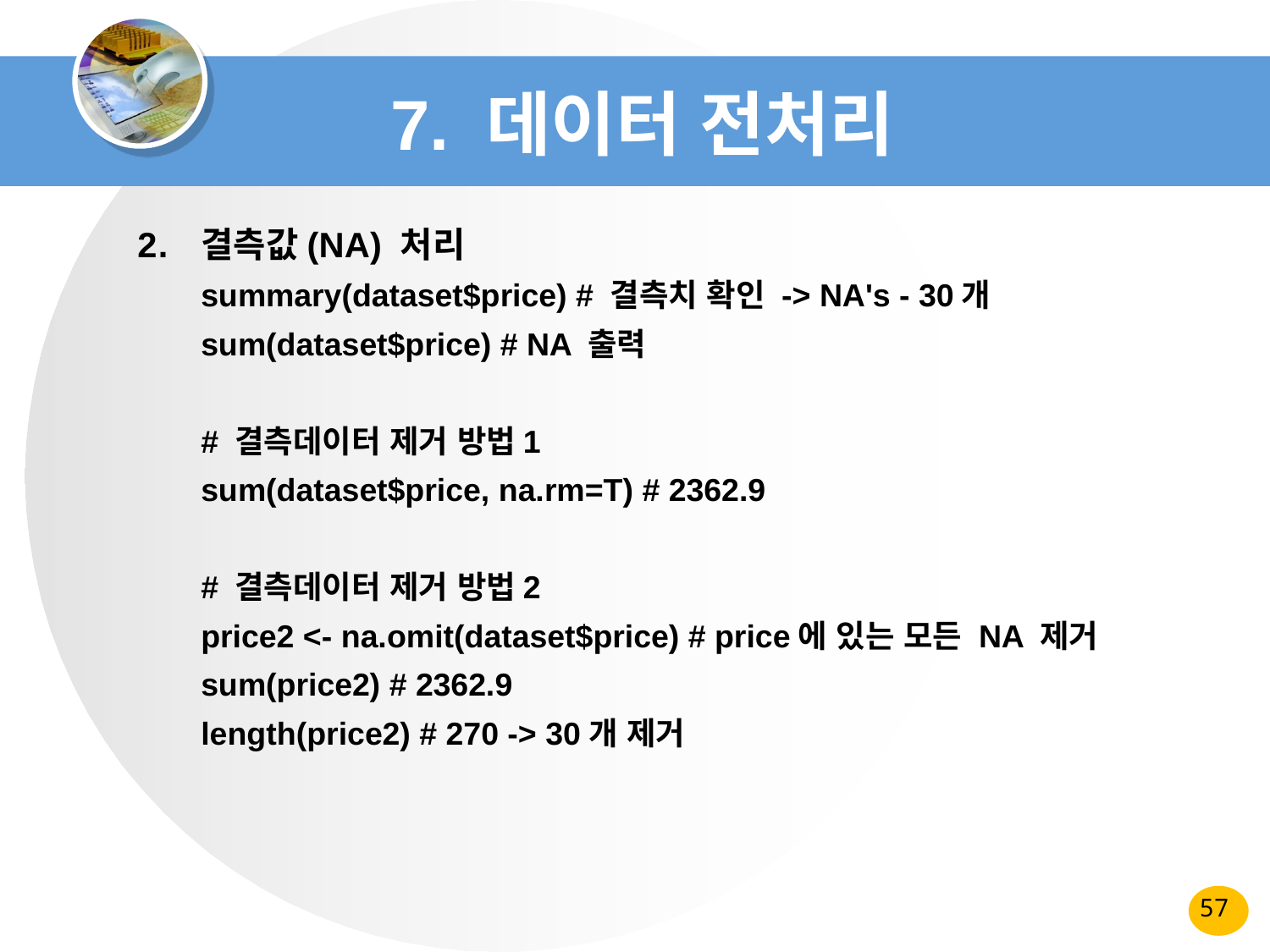

# 7. 데이터 전처리
결측값(NA) 처리
summary(dataset$price) # 결측치 확인 -> NA's - 30개
sum(dataset$price) # NA 출력

# 결측데이터 제거 방법1
sum(dataset$price, na.rm=T) # 2362.9

# 결측데이터 제거 방법2
price2 <- na.omit(dataset$price) # price에 있는 모든 NA 제거
sum(price2) # 2362.9
length(price2) # 270 -> 30개 제거
57